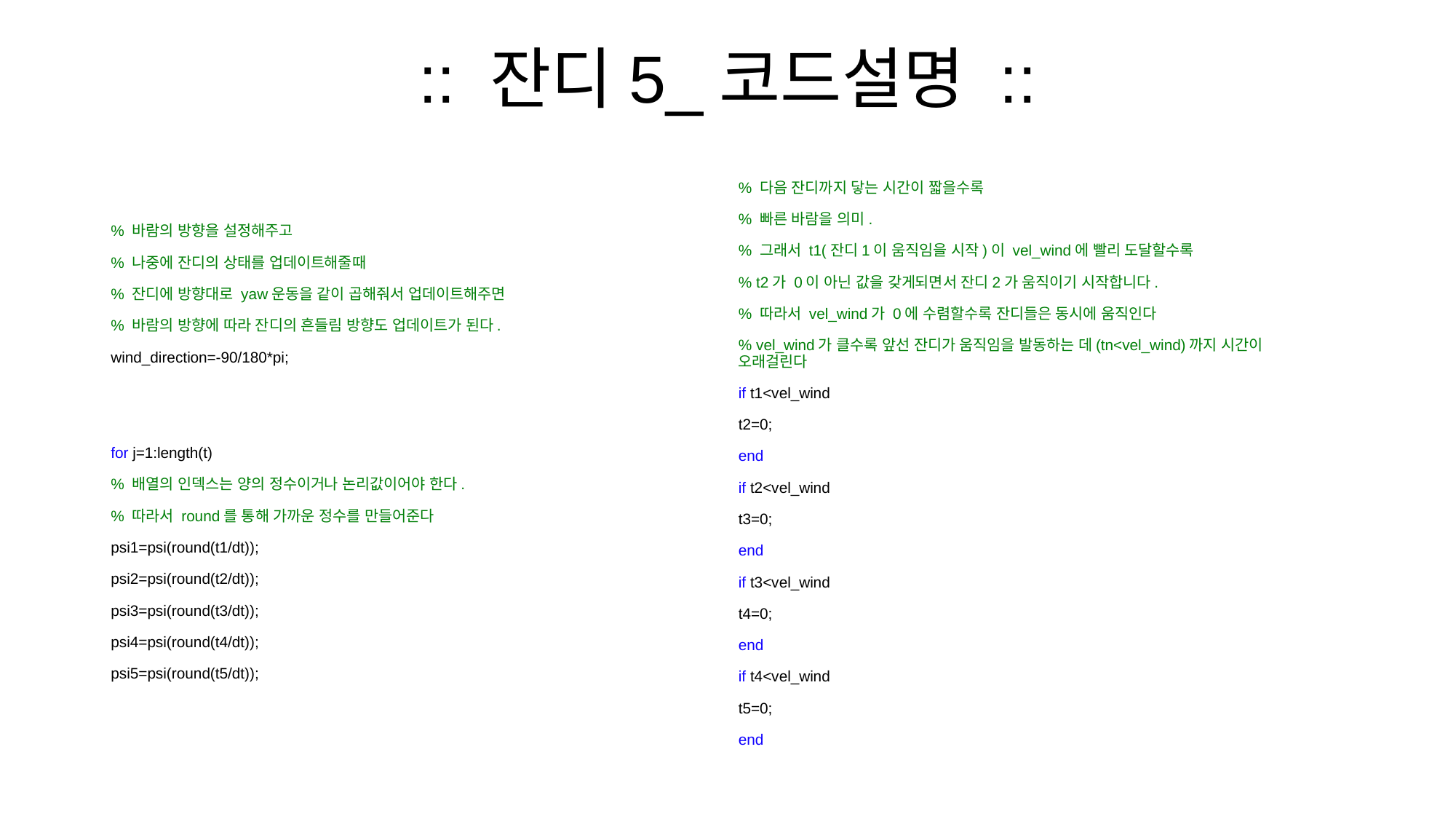

# :: 잔디5_코드설명 ::
% 다음 잔디까지 닿는 시간이 짧을수록
% 빠른 바람을 의미.
% 그래서 t1(잔디1이 움직임을 시작)이 vel_wind에 빨리 도달할수록
% t2가 0이 아닌 값을 갖게되면서 잔디2가 움직이기 시작합니다.
% 따라서 vel_wind가 0에 수렴할수록 잔디들은 동시에 움직인다
% vel_wind가 클수록 앞선 잔디가 움직임을 발동하는 데(tn<vel_wind)까지 시간이 오래걸린다
if t1<vel_wind
t2=0;
end
if t2<vel_wind
t3=0;
end
if t3<vel_wind
t4=0;
end
if t4<vel_wind
t5=0;
end
% 바람의 방향을 설정해주고
% 나중에 잔디의 상태를 업데이트해줄때
% 잔디에 방향대로 yaw운동을 같이 곱해줘서 업데이트해주면
% 바람의 방향에 따라 잔디의 흔들림 방향도 업데이트가 된다.
wind_direction=-90/180*pi;

for j=1:length(t)
% 배열의 인덱스는 양의 정수이거나 논리값이어야 한다.
% 따라서 round를 통해 가까운 정수를 만들어준다
psi1=psi(round(t1/dt));
psi2=psi(round(t2/dt));
psi3=psi(round(t3/dt));
psi4=psi(round(t4/dt));
psi5=psi(round(t5/dt));